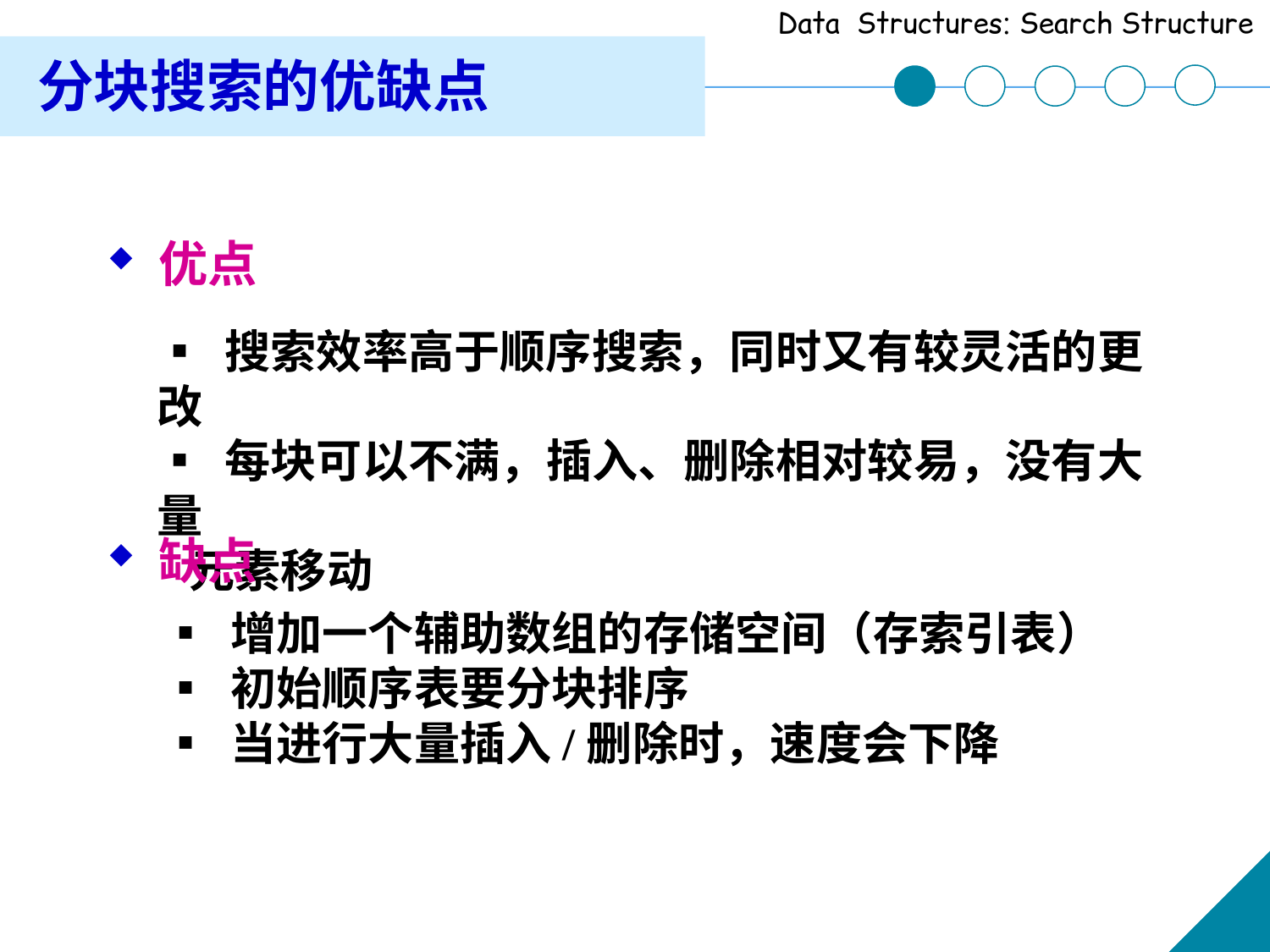

分块搜索的优缺点

 优点
▪ 搜索效率高于顺序搜索，同时又有较灵活的更改
▪ 每块可以不满，插入、删除相对较易，没有大量
  元素移动
 缺点
▪ 增加一个辅助数组的存储空间（存索引表）
▪ 初始顺序表要分块排序
▪ 当进行大量插入/删除时，速度会下降